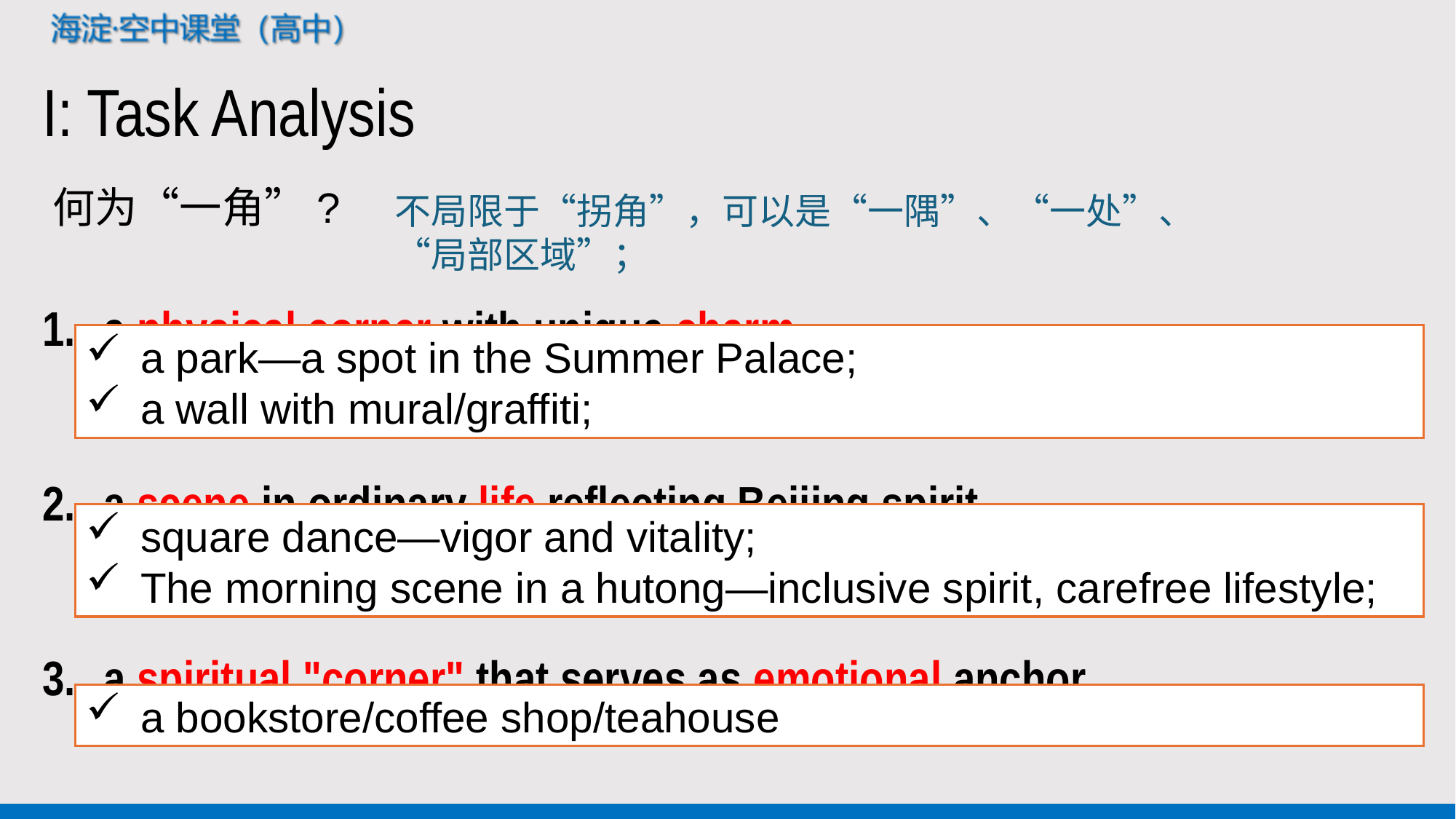

I: Task Analysis
何为“一角”?
a physical corner with unique charm
a scene in ordinary life reflecting Beijing spirit
a spiritual "corner" that serves as emotional anchor
不局限于“拐角”，可以是“一隅”、“一处”、“局部区域”；
a park—a spot in the Summer Palace;
a wall with mural/graffiti;
square dance—vigor and vitality;
The morning scene in a hutong—inclusive spirit, carefree lifestyle;
a bookstore/coffee shop/teahouse